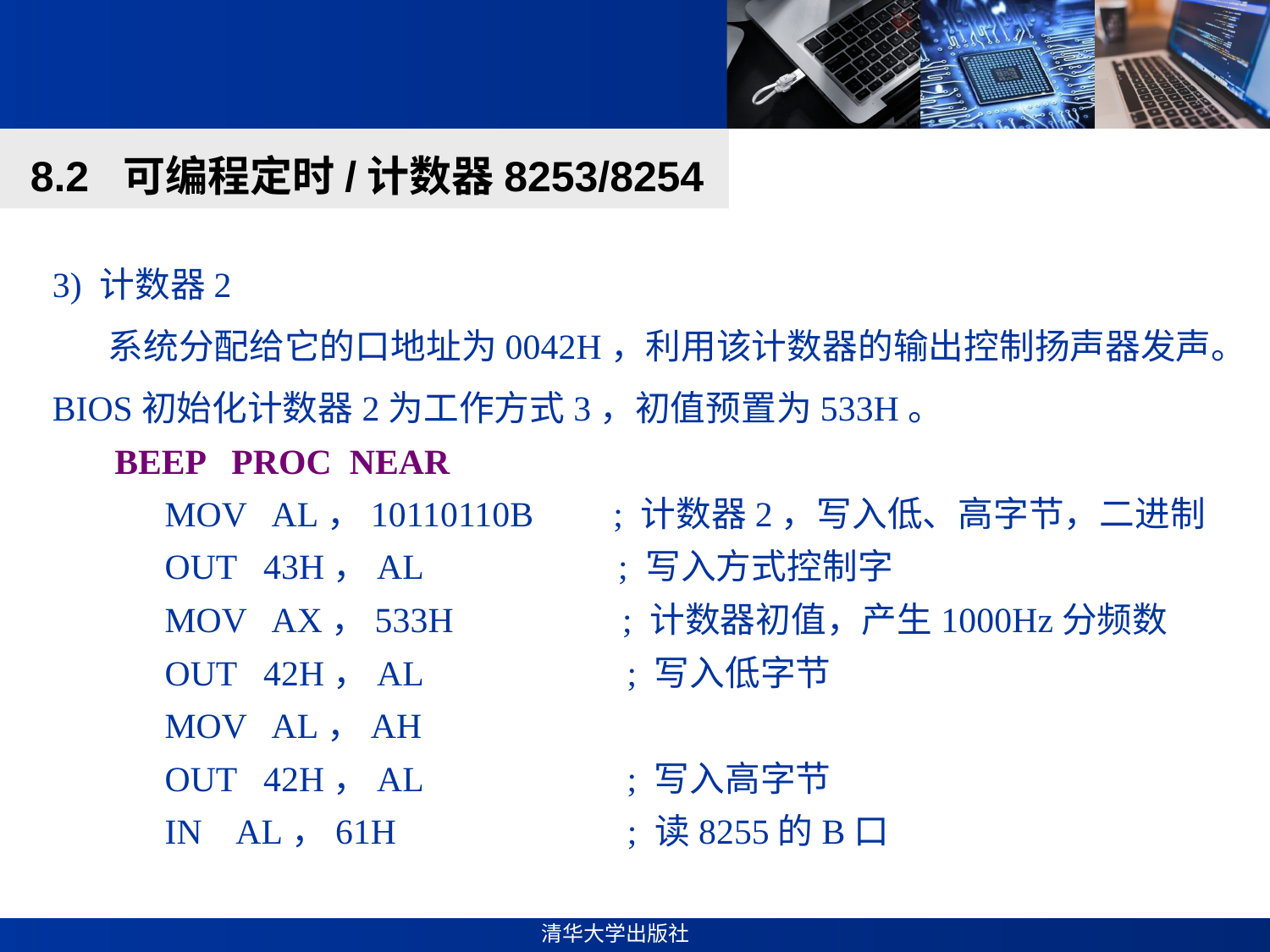

#
8.2  可编程定时/计数器8253/8254
3) 计数器2
      系统分配给它的口地址为0042H，利用该计数器的输出控制扬声器发声。BIOS初始化计数器2为工作方式3，初值预置为533H。
       BEEP   PROC  NEAR
       MOV   AL，10110110B         ; 计数器2，写入低、高字节，二进制
       OUT   43H，AL                      ; 写入方式控制字
       MOV   AX，533H                   ; 计数器初值，产生1000Hz分频数
       OUT   42H，AL                       ; 写入低字节
       MOV   AL，AH
       OUT   42H，AL                       ; 写入高字节
       IN    AL，61H                          ; 读8255的B口